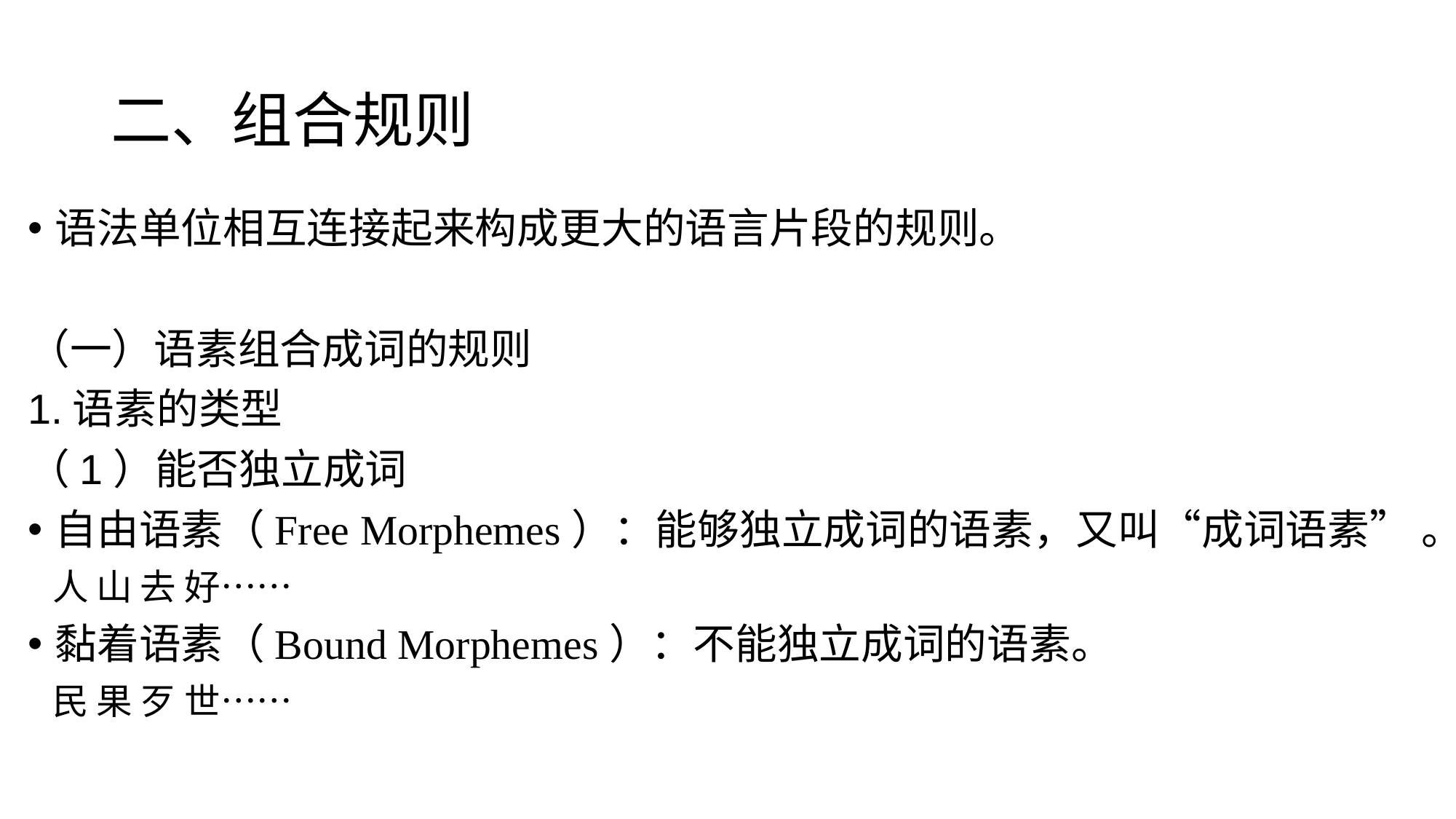

# 二、组合规则
语法单位相互连接起来构成更大的语言片段的规则。

（一）语素组合成词的规则
1.语素的类型
（1）能否独立成词
自由语素（Free Morphemes）：能够独立成词的语素，又叫“成词语素” 。
  人 山 去 好……
黏着语素（Bound Morphemes）：不能独立成词的语素。
  民 果 歹 世……